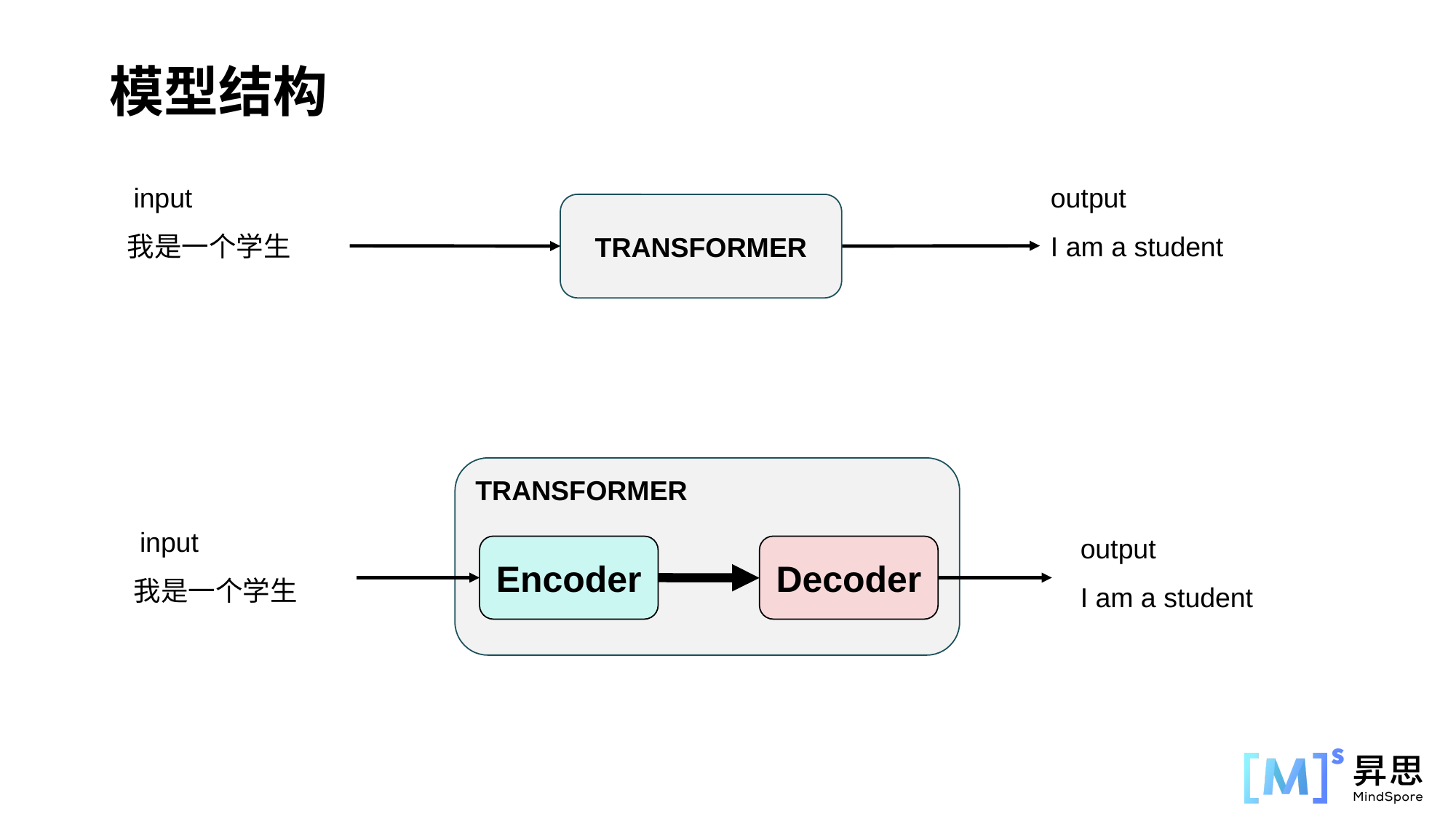

模型结构
input
我是一个学生
output
I am a student
TRANSFORMER
TRANSFORMER
input
我是一个学生
output
I am a student
Encoder
Decoder